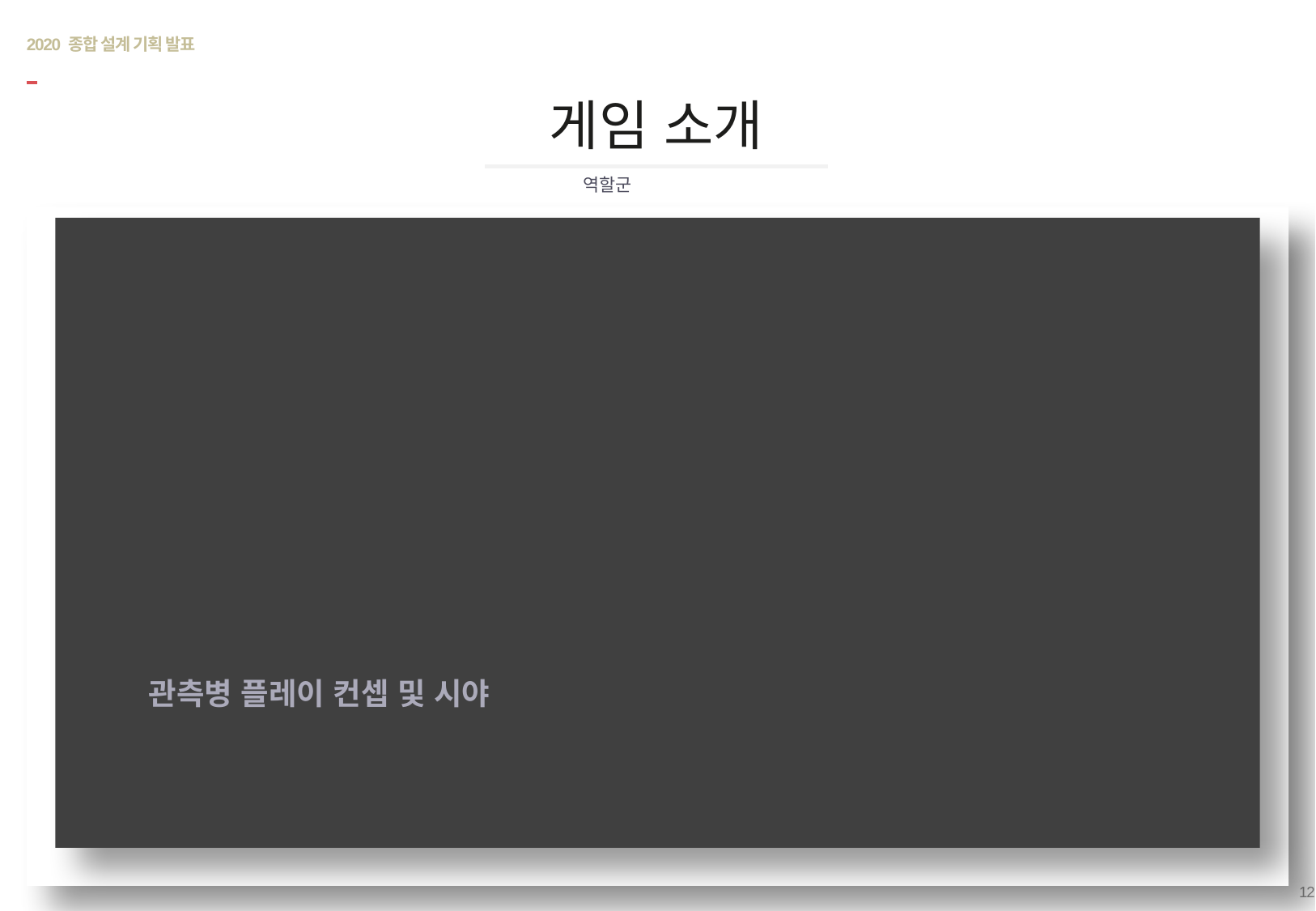

# 2020 종합 설계 기획 발표
게임 소개
역할군

관측병 플레이 컨셉 및 시야
12